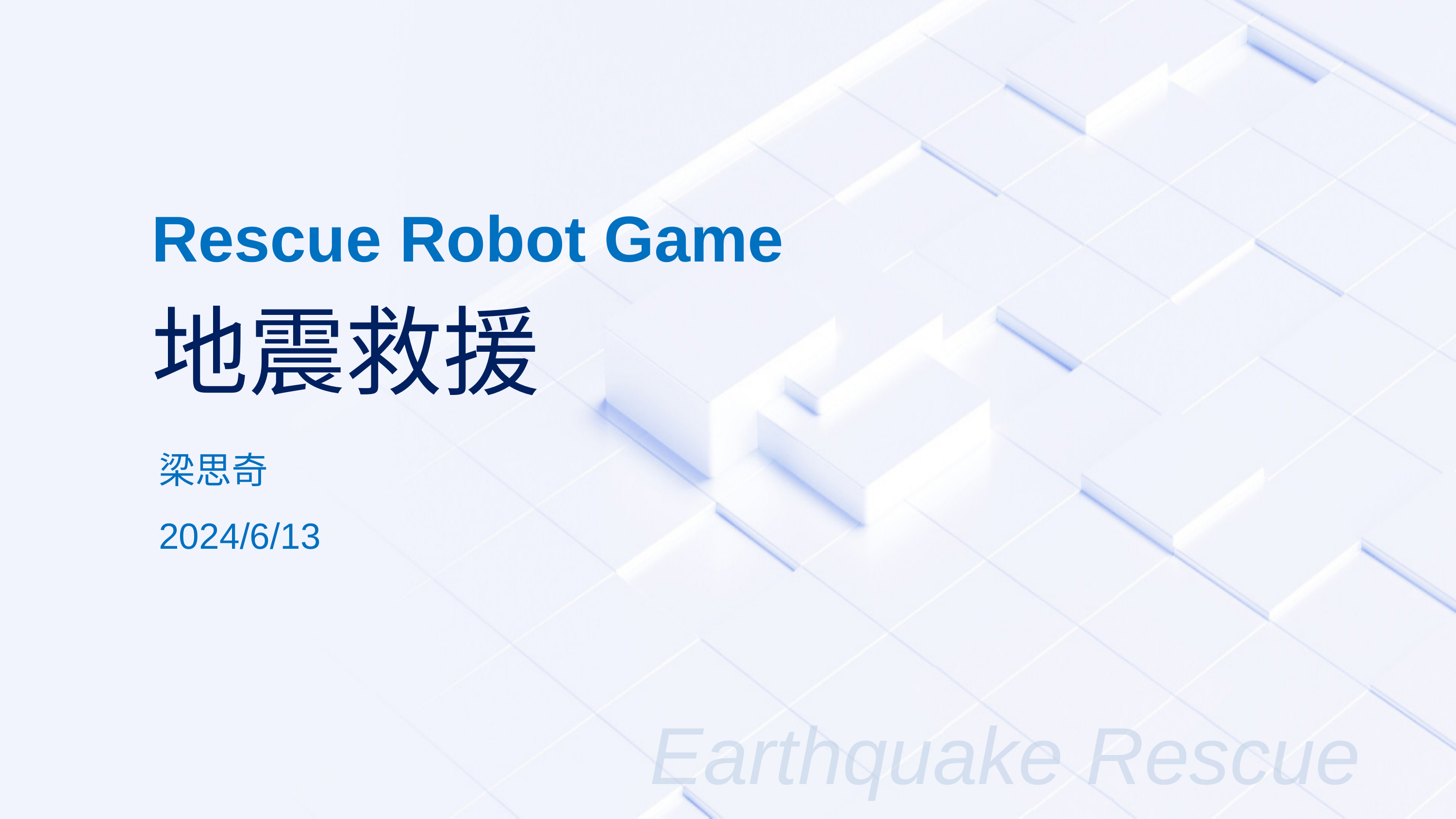

Rescue Robot Game
地震救援
梁思奇
2024/6/13
Earthquake Rescue